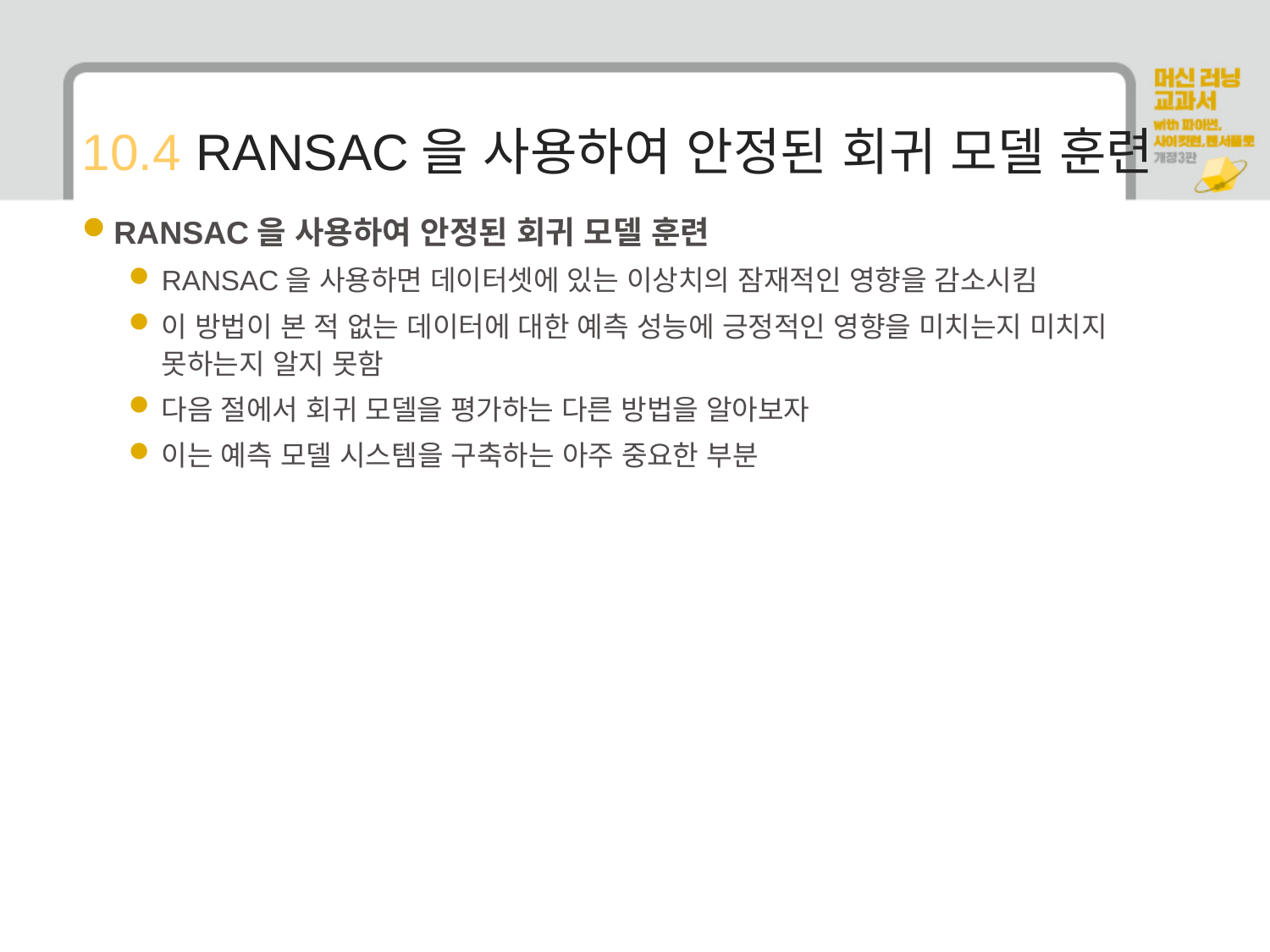

# 10.4 RANSAC을 사용하여 안정된 회귀 모델 훈련
RANSAC을 사용하여 안정된 회귀 모델 훈련
RANSAC을 사용하면 데이터셋에 있는 이상치의 잠재적인 영향을 감소시킴
이 방법이 본 적 없는 데이터에 대한 예측 성능에 긍정적인 영향을 미치는지 미치지 못하는지 알지 못함
다음 절에서 회귀 모델을 평가하는 다른 방법을 알아보자
이는 예측 모델 시스템을 구축하는 아주 중요한 부분